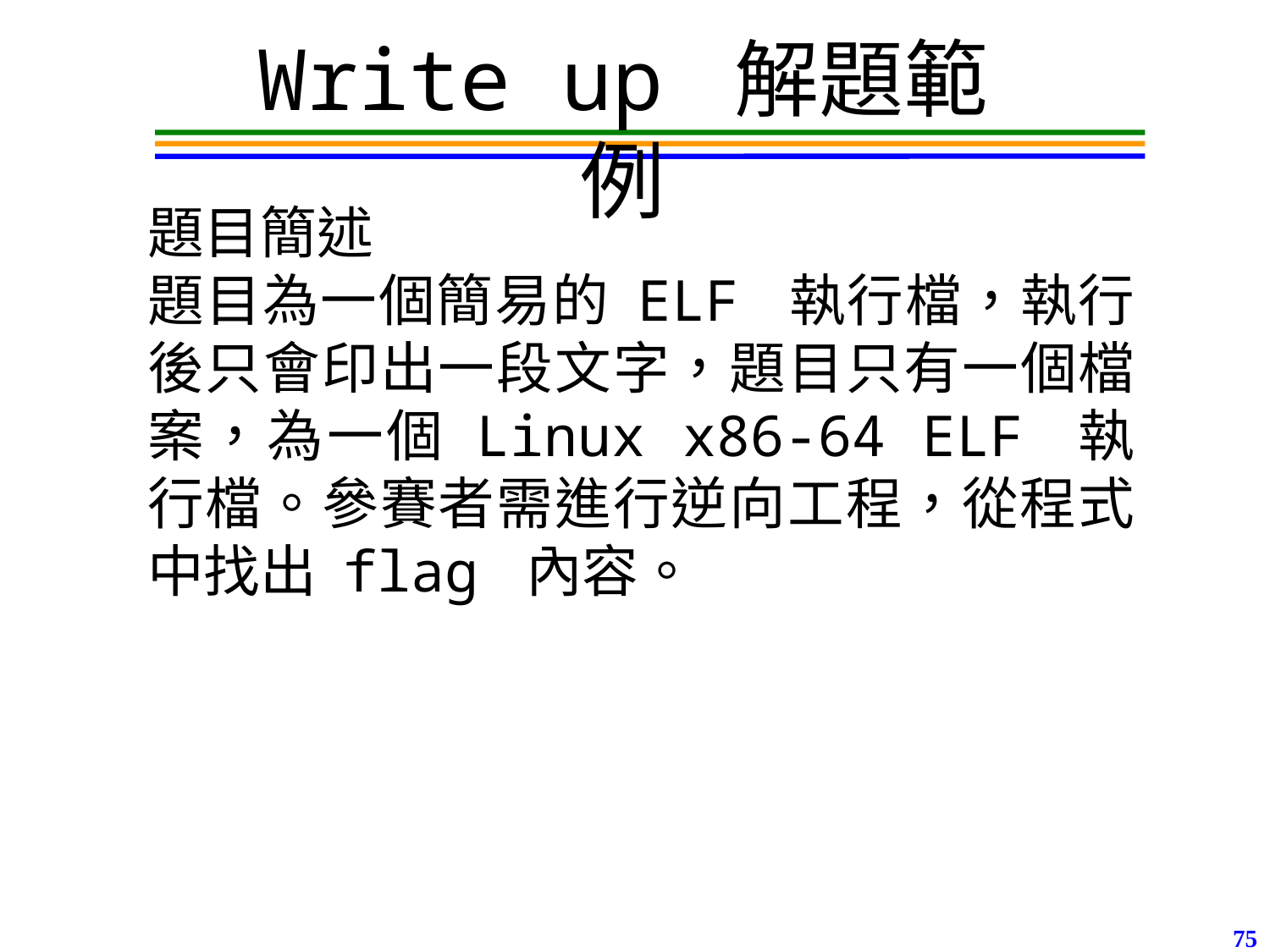

Write up 解題範例
題目簡述
題目為一個簡易的 ELF 執行檔，執行後只會印出一段文字，題目只有一個檔案，為一個 Linux x86-64 ELF 執行檔。參賽者需進行逆向工程，從程式中找出 flag 內容。
75